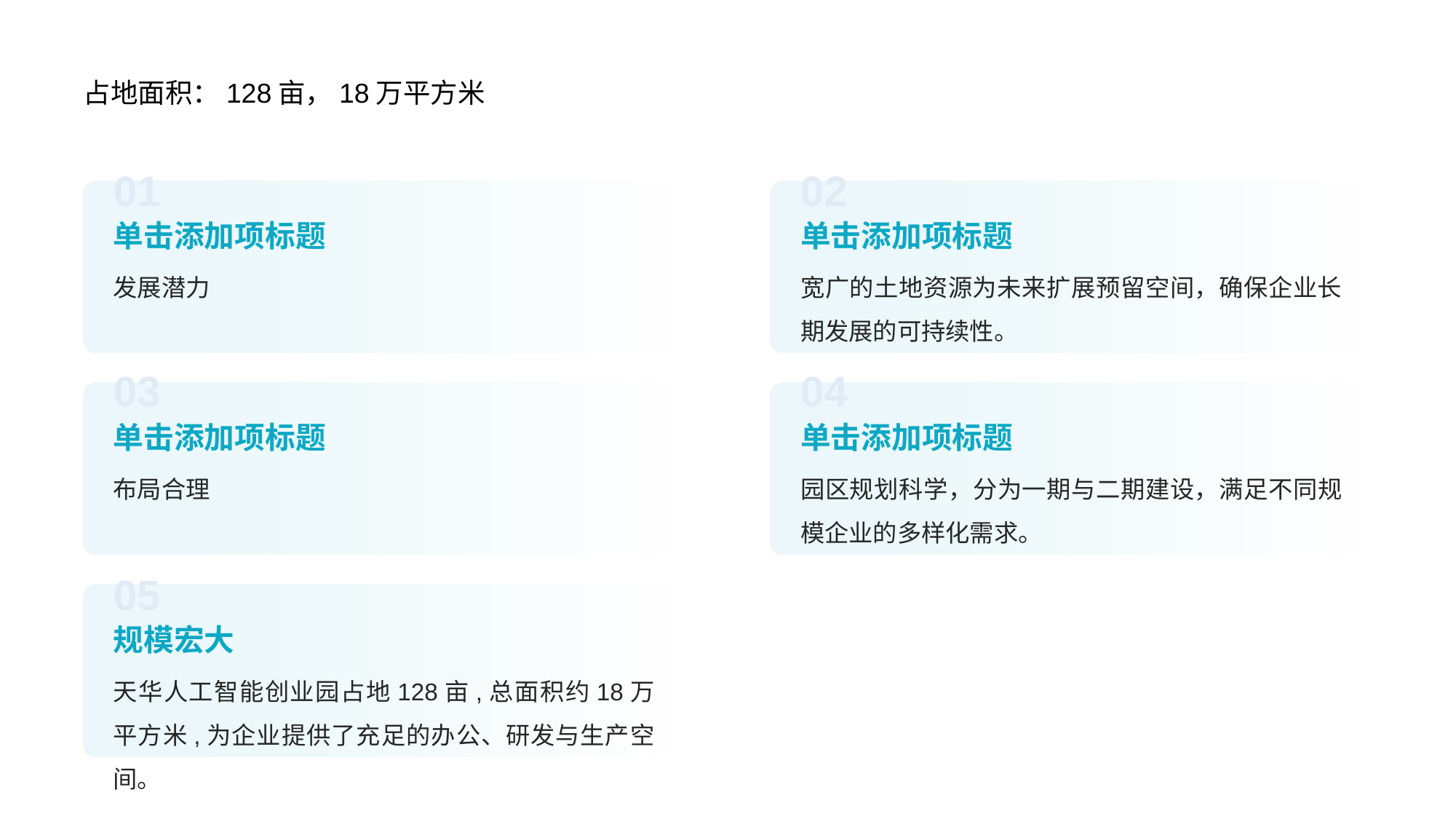

# 占地面积：128亩，18万平方米
01
02

单击添加项标题
单击添加项标题
发展潜力
宽广的土地资源为未来扩展预留空间，确保企业长期发展的可持续性。
03
04

单击添加项标题
单击添加项标题
布局合理
园区规划科学，分为一期与二期建设，满足不同规模企业的多样化需求。
05

规模宏大
天华人工智能创业园占地128亩,总面积约18万平方米,为企业提供了充足的办公、研发与生产空间。